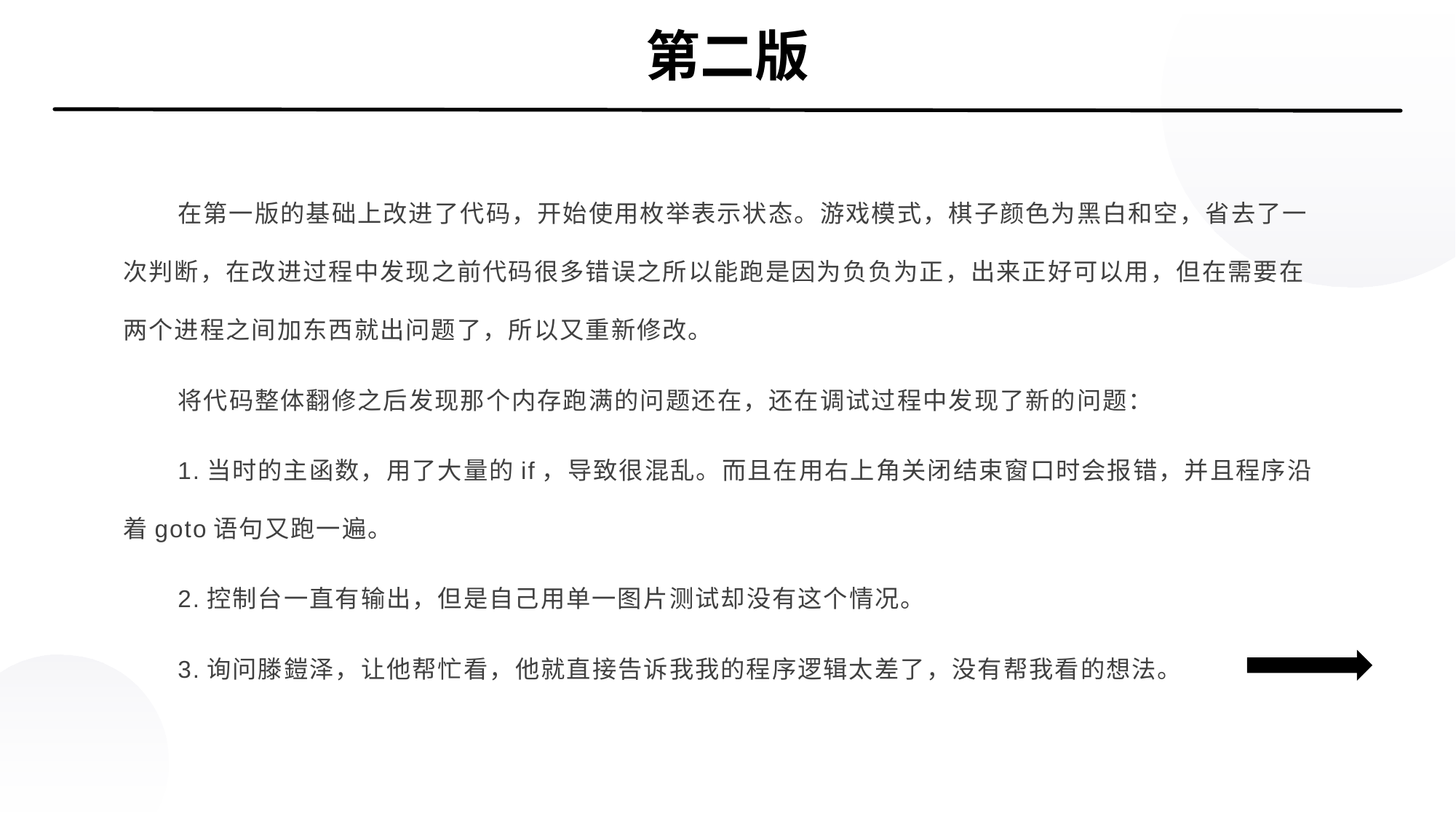

第二版
在第一版的基础上改进了代码，开始使用枚举表示状态。游戏模式，棋子颜色为黑白和空，省去了一次判断，在改进过程中发现之前代码很多错误之所以能跑是因为负负为正，出来正好可以用，但在需要在两个进程之间加东西就出问题了，所以又重新修改。
将代码整体翻修之后发现那个内存跑满的问题还在，还在调试过程中发现了新的问题：
1.当时的主函数，用了大量的if，导致很混乱。而且在用右上角关闭结束窗口时会报错，并且程序沿着goto语句又跑一遍。
2.控制台一直有输出，但是自己用单一图片测试却没有这个情况。
3.询问滕鎧泽，让他帮忙看，他就直接告诉我我的程序逻辑太差了，没有帮我看的想法。